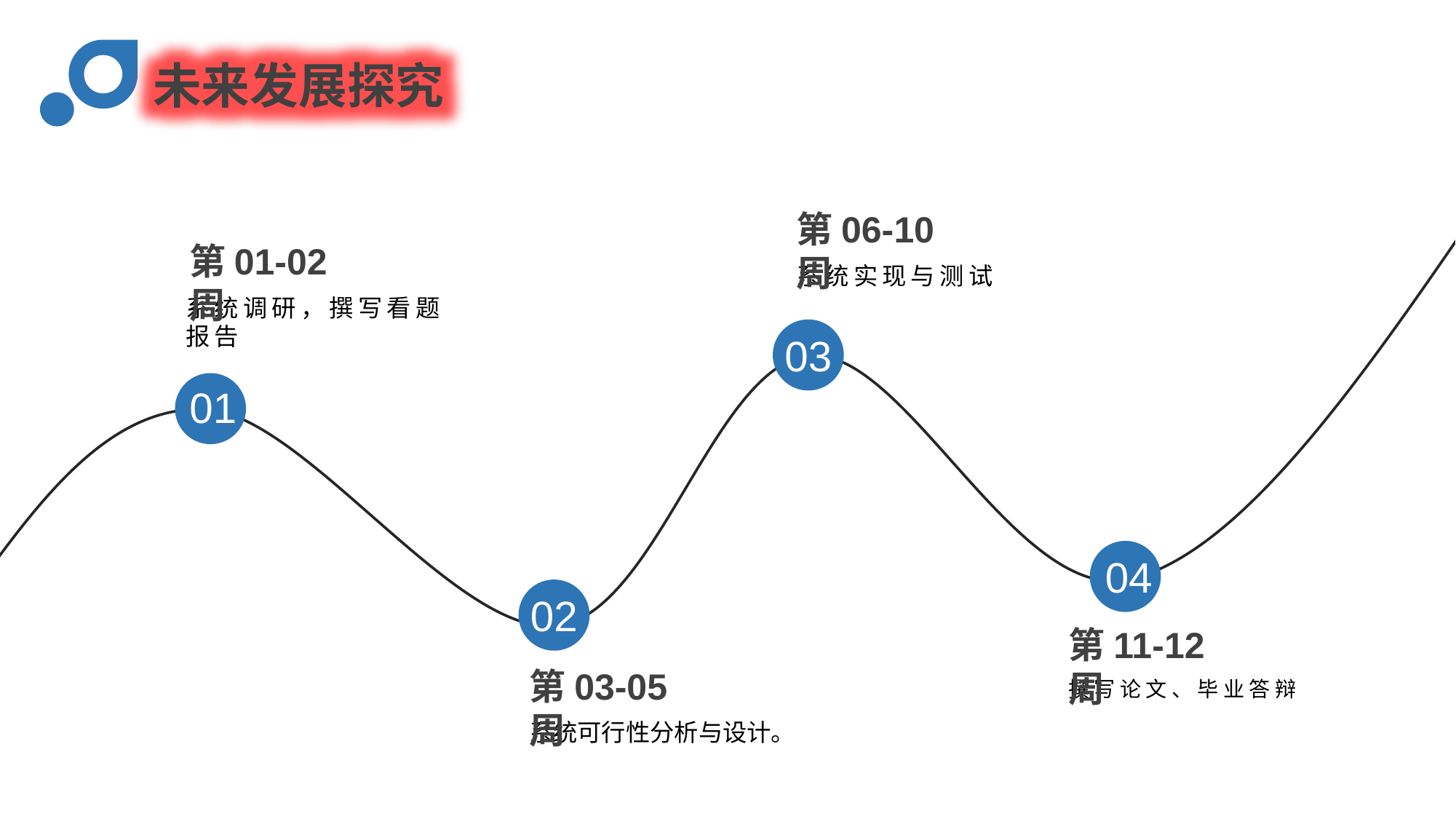

未来发展探究

第06-10周
第01-02周
系统实现与测试
系统调研，撰写看题报告

03

01

04

02
第11-12周
第03-05周
撰写论文、毕业答辩
系统可行性分析与设计。